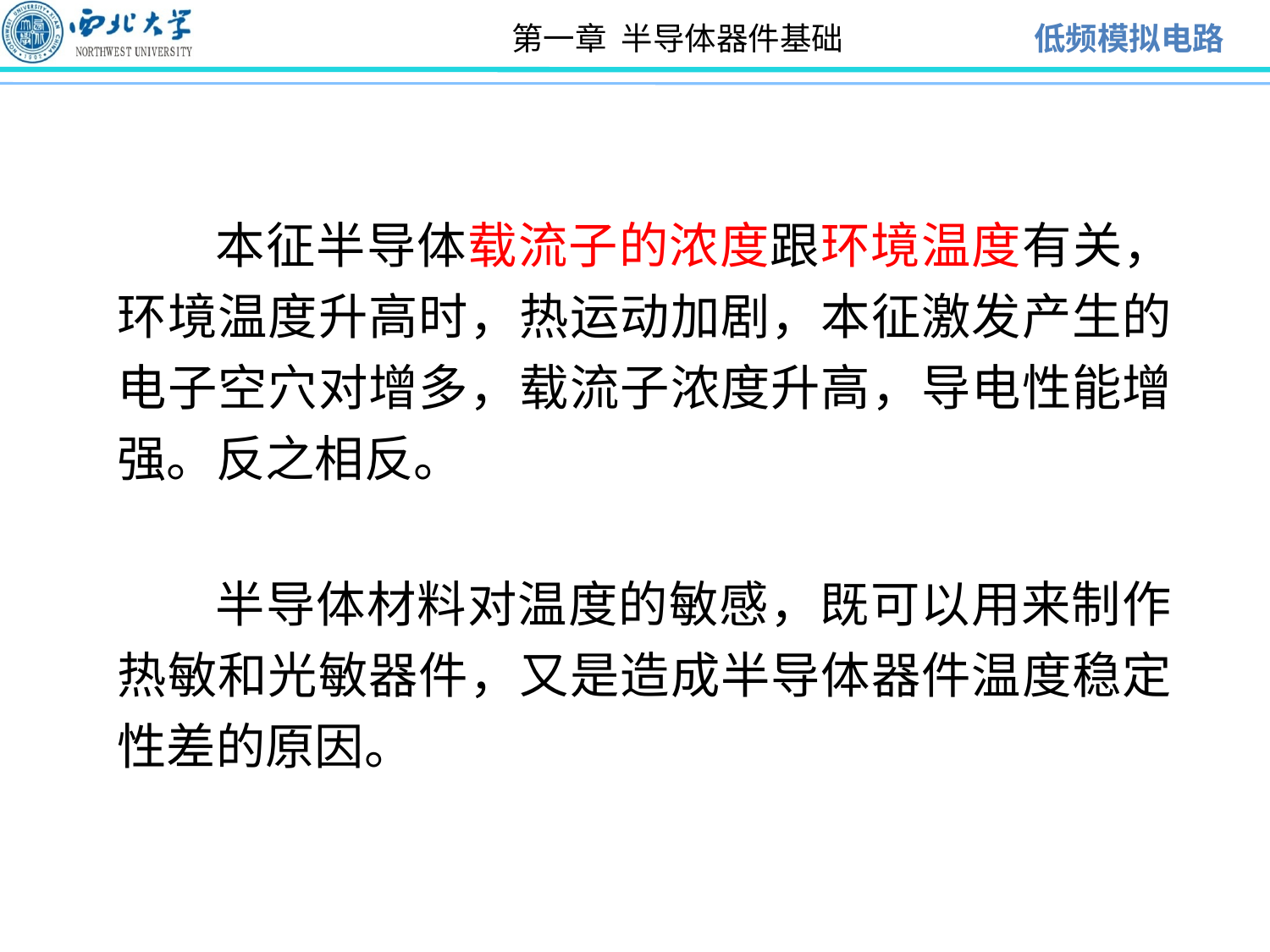

本征半导体载流子的浓度跟环境温度有关，环境温度升高时，热运动加剧，本征激发产生的电子空穴对增多，载流子浓度升高，导电性能增强。反之相反。
       半导体材料对温度的敏感，既可以用来制作热敏和光敏器件，又是造成半导体器件温度稳定性差的原因。
12